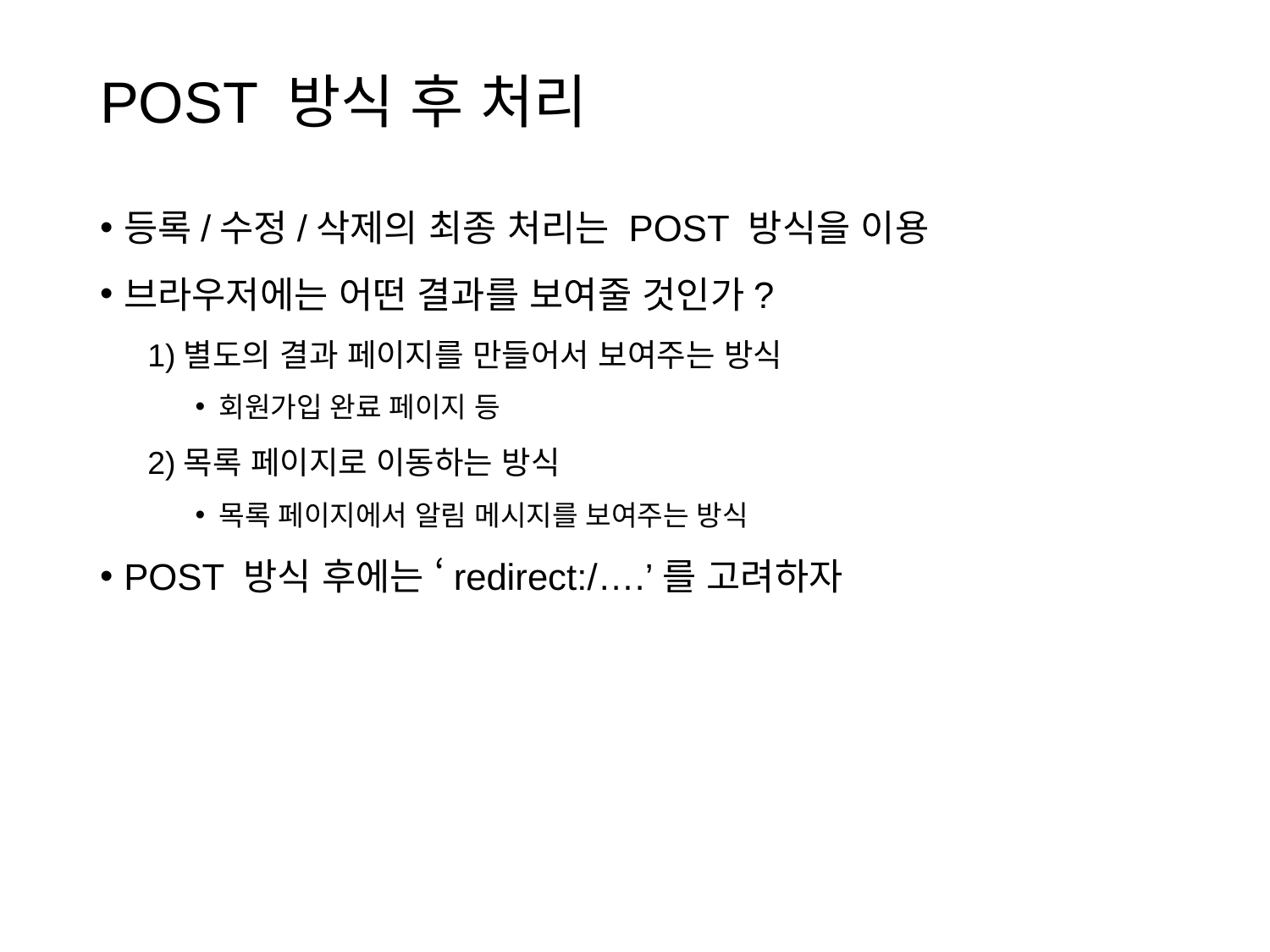

# POST 방식 후 처리
등록/수정/삭제의 최종 처리는 POST 방식을 이용
브라우저에는 어떤 결과를 보여줄 것인가?
1)별도의 결과 페이지를 만들어서 보여주는 방식
회원가입 완료 페이지 등
2)목록 페이지로 이동하는 방식
목록 페이지에서 알림 메시지를 보여주는 방식
POST 방식 후에는 ‘redirect:/….’를 고려하자